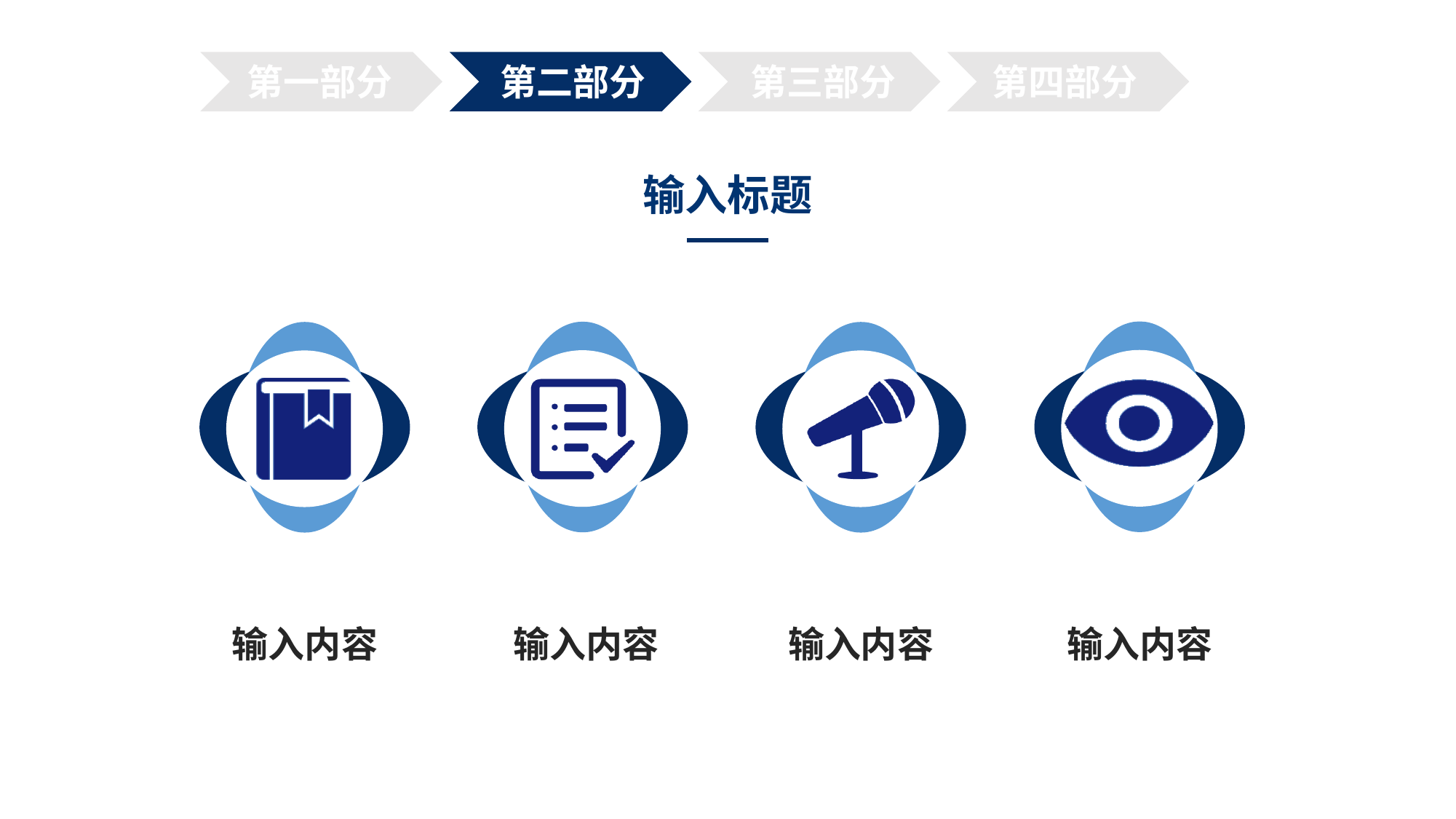

第二部分
第一部分
第三部分
第四部分
输入标题

输入内容
输入内容
输入内容
输入内容